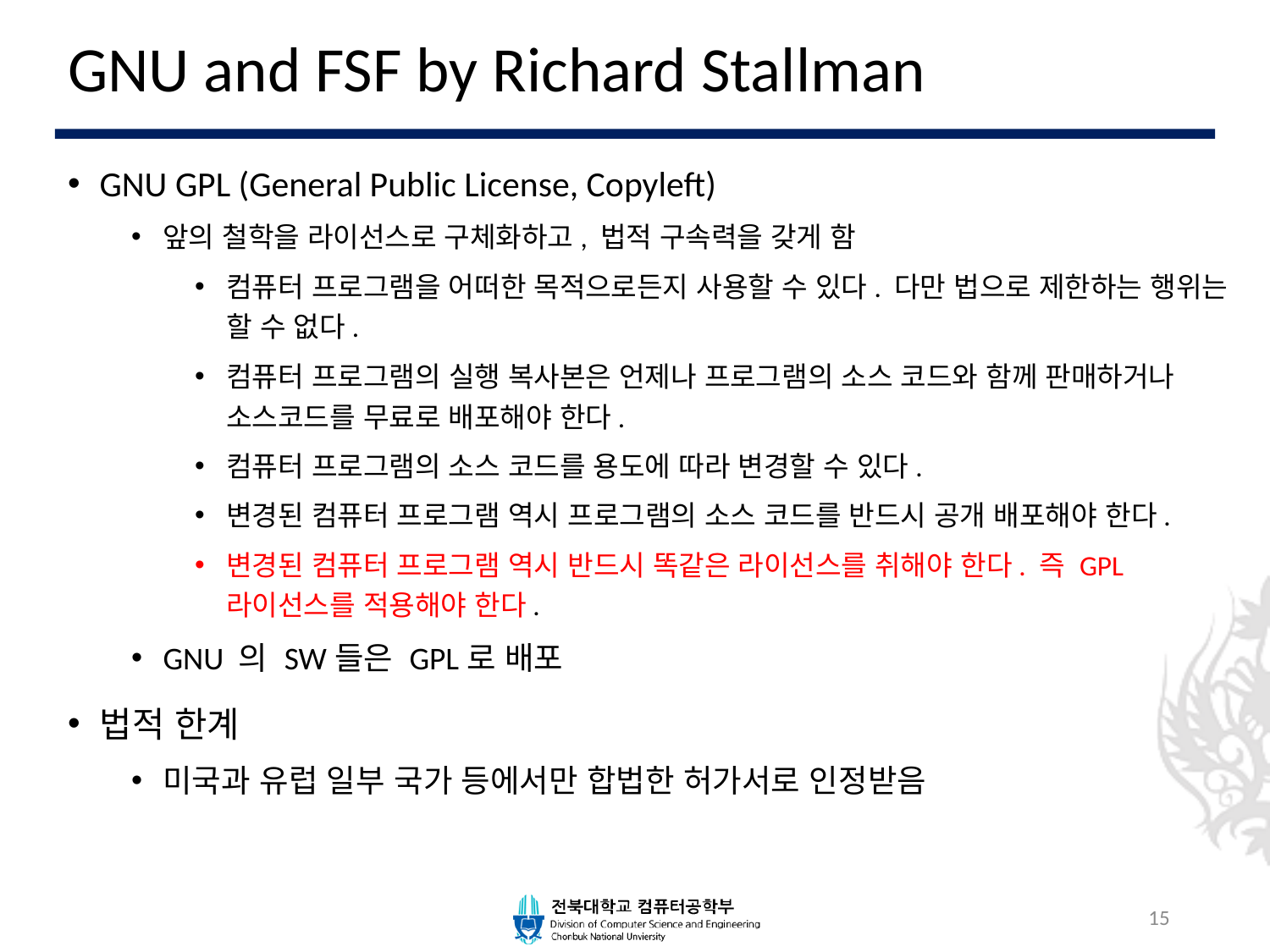

# GNU and FSF by Richard Stallman
GNU GPL (General Public License, Copyleft)
앞의 철학을 라이선스로 구체화하고, 법적 구속력을 갖게 함
컴퓨터 프로그램을 어떠한 목적으로든지 사용할 수 있다. 다만 법으로 제한하는 행위는 할 수 없다.
컴퓨터 프로그램의 실행 복사본은 언제나 프로그램의 소스 코드와 함께 판매하거나 소스코드를 무료로 배포해야 한다.
컴퓨터 프로그램의 소스 코드를 용도에 따라 변경할 수 있다.
변경된 컴퓨터 프로그램 역시 프로그램의 소스 코드를 반드시 공개 배포해야 한다.
변경된 컴퓨터 프로그램 역시 반드시 똑같은 라이선스를 취해야 한다. 즉 GPL 라이선스를 적용해야 한다.
GNU 의 SW들은 GPL로 배포
법적 한계
미국과 유럽 일부 국가 등에서만 합법한 허가서로 인정받음

15